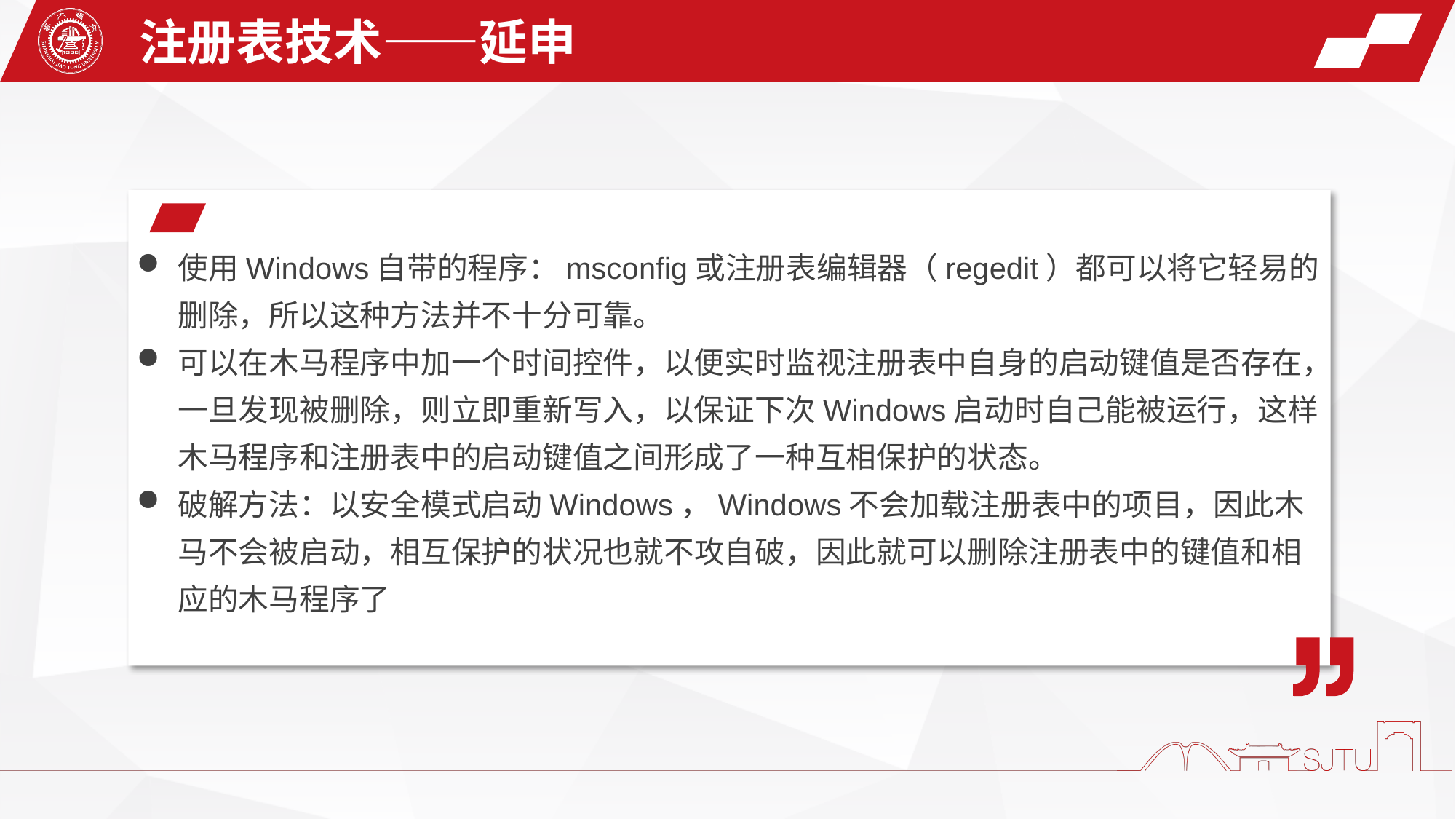

注册表技术——延申

使用Windows自带的程序：msconfig或注册表编辑器（regedit）都可以将它轻易的删除，所以这种方法并不十分可靠。
可以在木马程序中加一个时间控件，以便实时监视注册表中自身的启动键值是否存在，一旦发现被删除，则立即重新写入，以保证下次Windows启动时自己能被运行，这样木马程序和注册表中的启动键值之间形成了一种互相保护的状态。
破解方法：以安全模式启动Windows，Windows不会加载注册表中的项目，因此木马不会被启动，相互保护的状况也就不攻自破，因此就可以删除注册表中的键值和相应的木马程序了